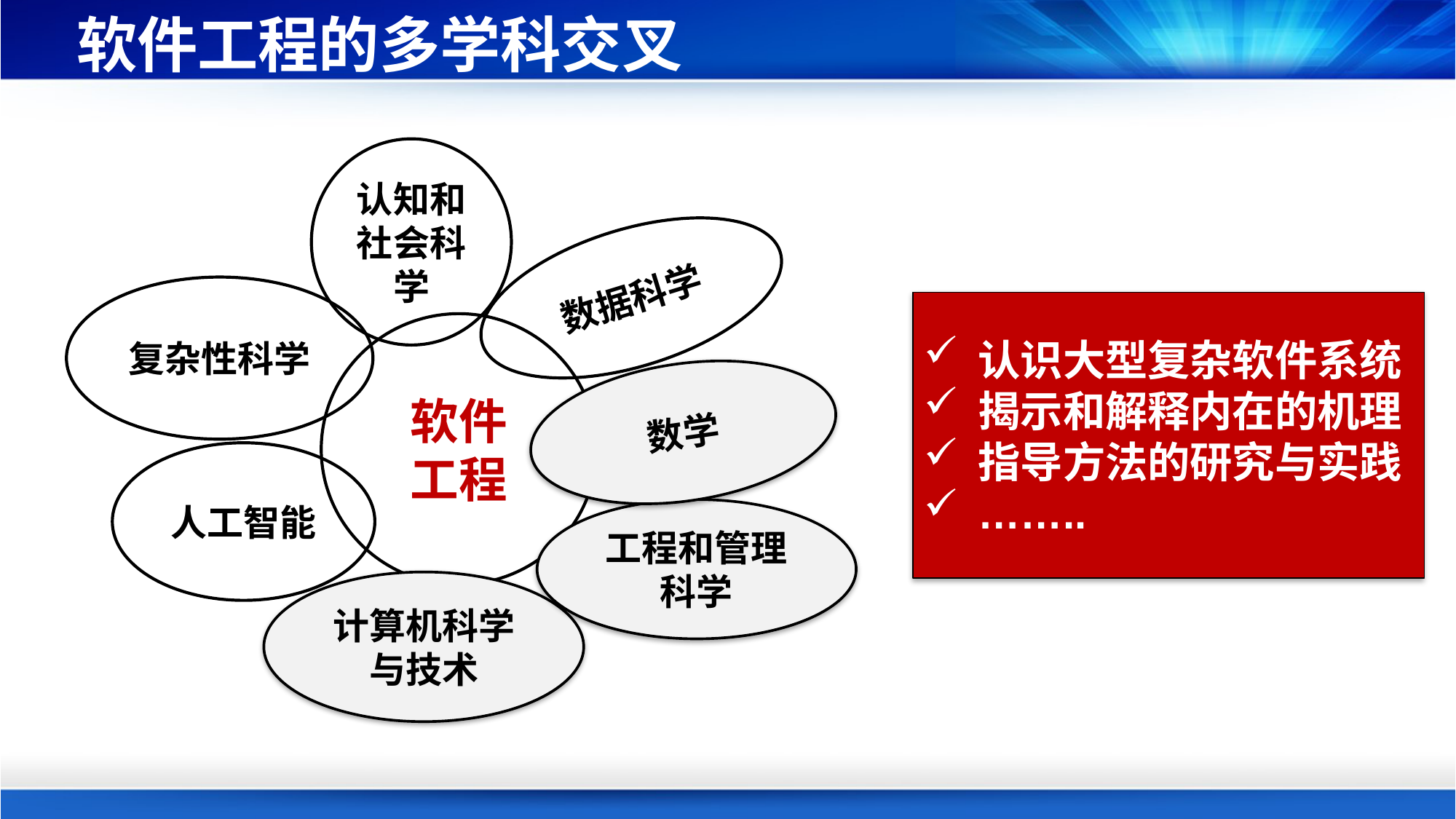

# 软件工程的多学科交叉
认知和社会科学
数据科学
复杂性科学
认识大型复杂软件系统
揭示和解释内在的机理
指导方法的研究与实践
……..
软件
工程
数学
人工智能
工程和管理科学
计算机科学与技术